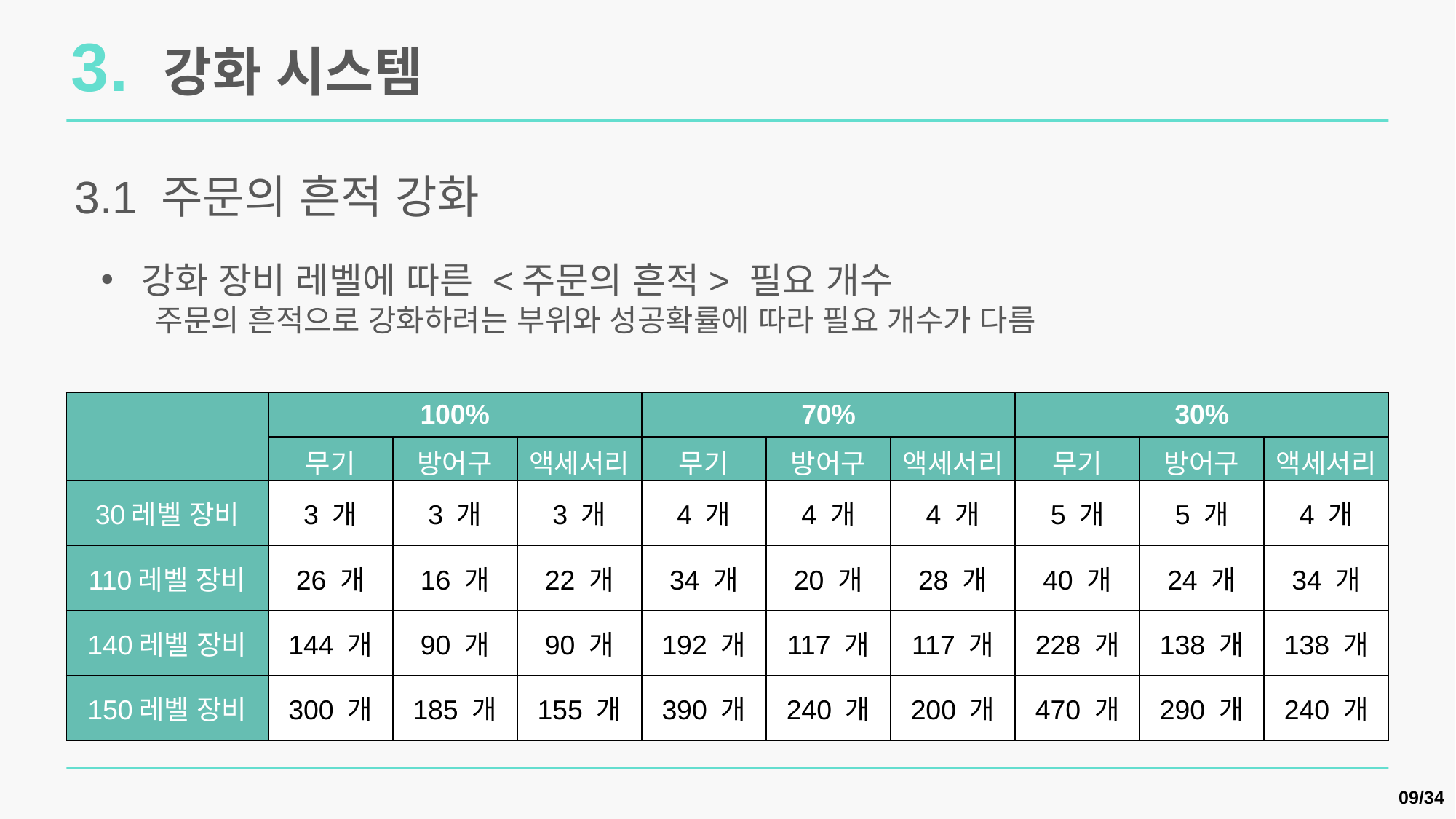

3. 강화 시스템

3.1 주문의 흔적 강화
강화 장비 레벨에 따른 <주문의 흔적> 필요 개수
주문의 흔적으로 강화하려는 부위와 성공확률에 따라 필요 개수가 다름
|  | 100% |  |  | 70% |  |  | 30% |  |  |
| --- | --- | --- | --- | --- | --- | --- | --- | --- | --- |
|  | 무기 | 방어구 | 액세서리 | 무기 | 방어구 | 액세서리 | 무기 | 방어구 | 액세서리 |
| 30레벨 장비 | 3 개 | 3 개 | 3 개 | 4 개 | 4 개 | 4 개 | 5 개 | 5 개 | 4 개 |
| 110레벨 장비 | 26 개 | 16 개 | 22 개 | 34 개 | 20 개 | 28 개 | 40 개 | 24 개 | 34 개 |
| 140레벨 장비 | 144 개 | 90 개 | 90 개 | 192 개 | 117 개 | 117 개 | 228 개 | 138 개 | 138 개 |
| 150레벨 장비 | 300 개 | 185 개 | 155 개 | 390 개 | 240 개 | 200 개 | 470 개 | 290 개 | 240 개 |

09/34